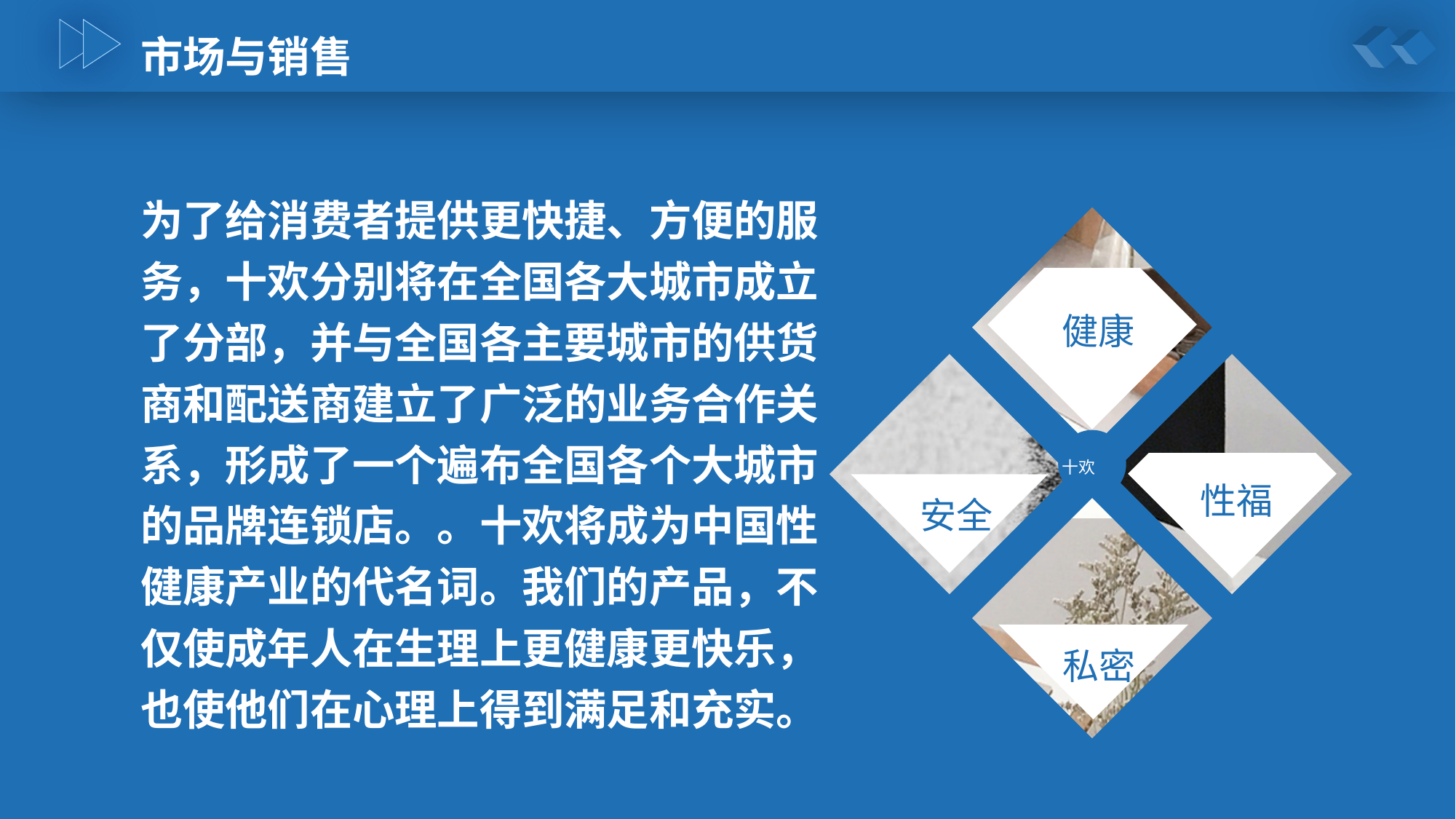

市场与销售

为了给消费者提供更快捷、方便的服务，十欢分别将在全国各大城市成立了分部，并与全国各主要城市的供货商和配送商建立了广泛的业务合作关系，形成了一个遍布全国各个大城市的品牌连锁店。。十欢将成为中国性健康产业的代名词。我们的产品，不仅使成年人在生理上更健康更快乐，也使他们在心理上得到满足和充实。

健康

安全

性福

十欢

私密